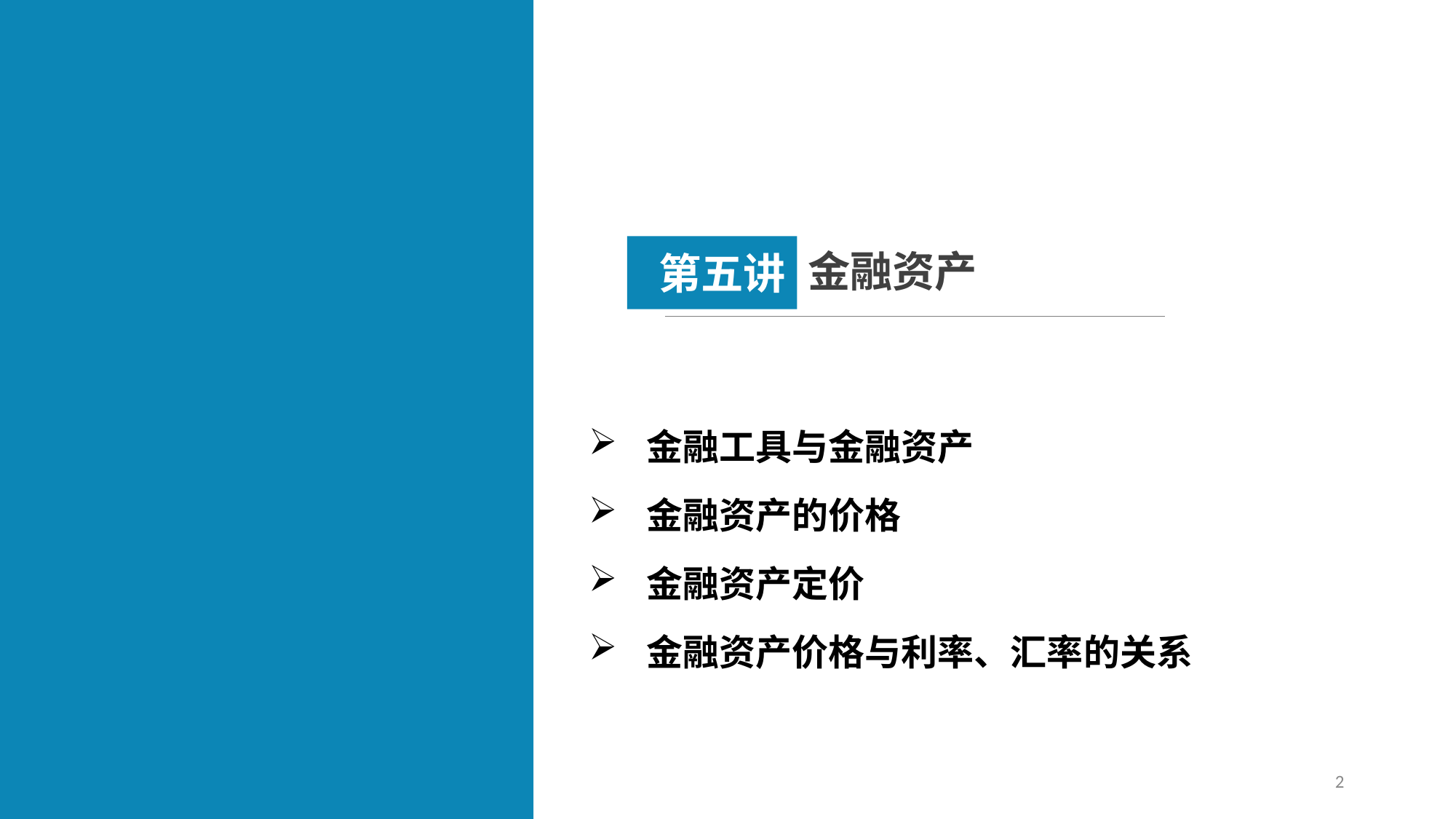

第五讲
金融资产
 金融工具与金融资产
 金融资产的价格
 金融资产定价
 金融资产价格与利率、汇率的关系
2